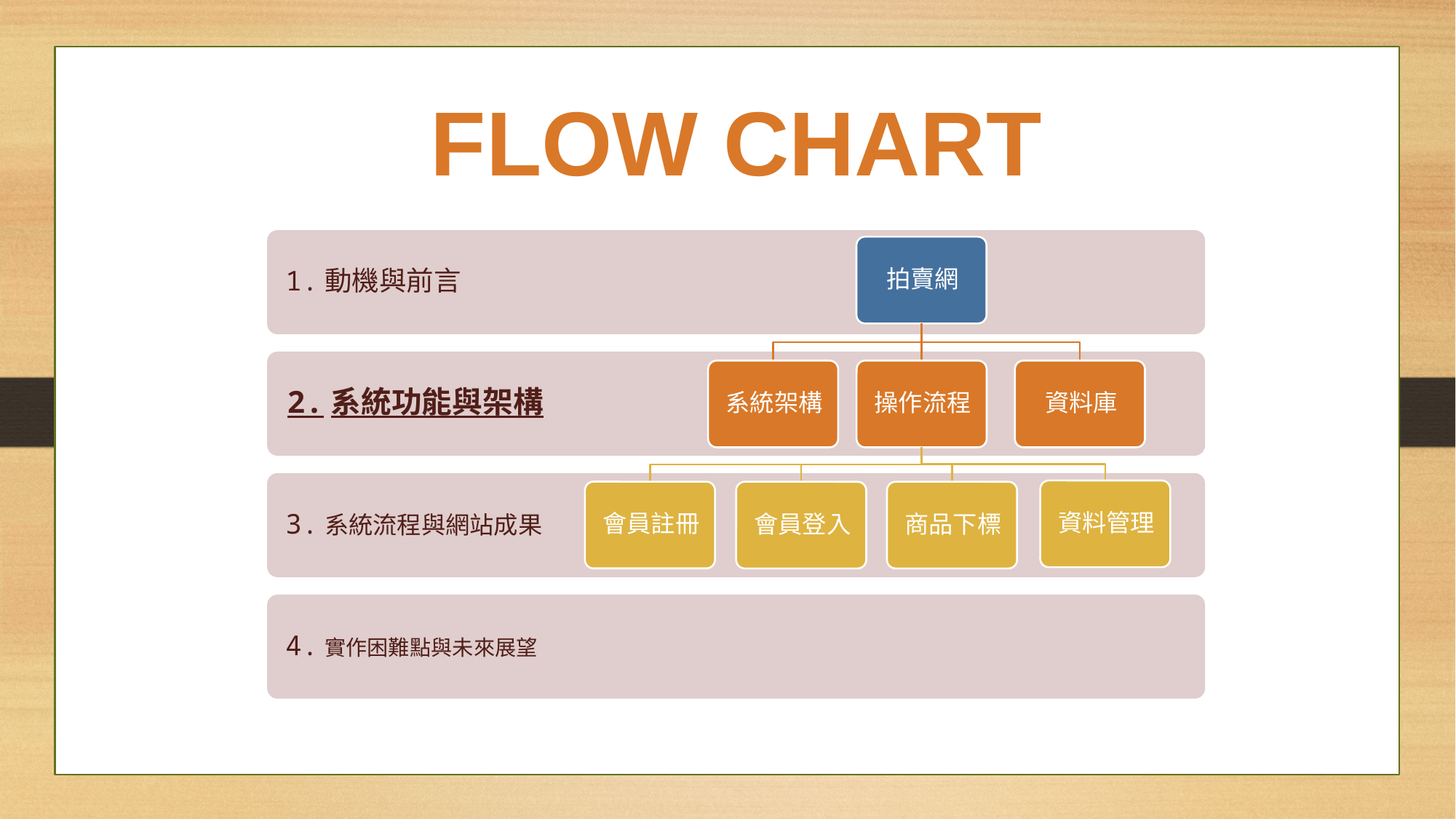

FLOW CHART
4.實作困難點與未來展望
3.系統流程與網站成果
2.系統功能與架構
1.動機與前言
拍賣網
系統架構
操作流程
會員註冊
會員登入
商品下標
資料管理
資料庫